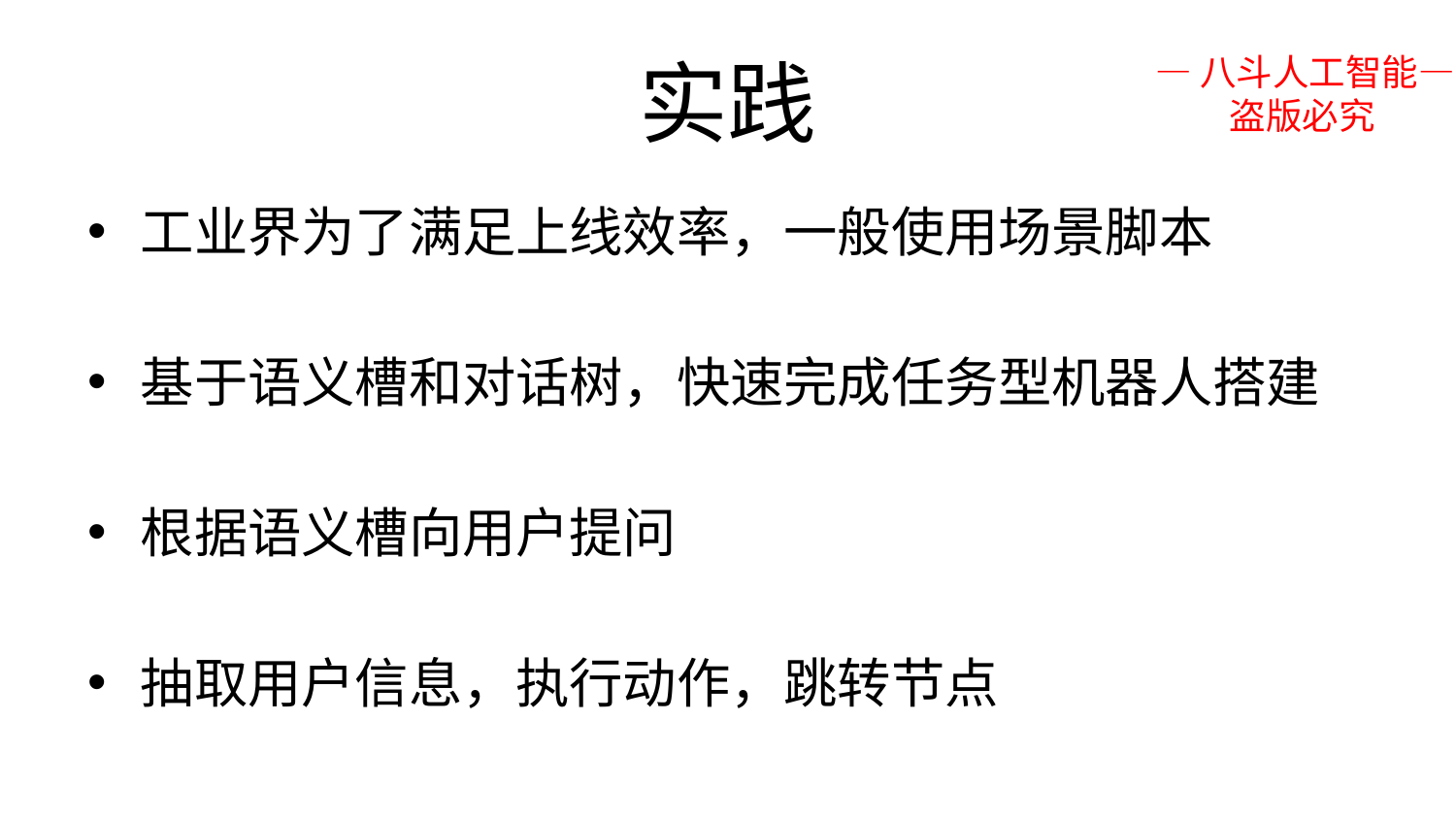

# 实践
—八斗人工智能—
        盗版必究
工业界为了满足上线效率，一般使用场景脚本

基于语义槽和对话树，快速完成任务型机器人搭建

根据语义槽向用户提问

抽取用户信息，执行动作，跳转节点